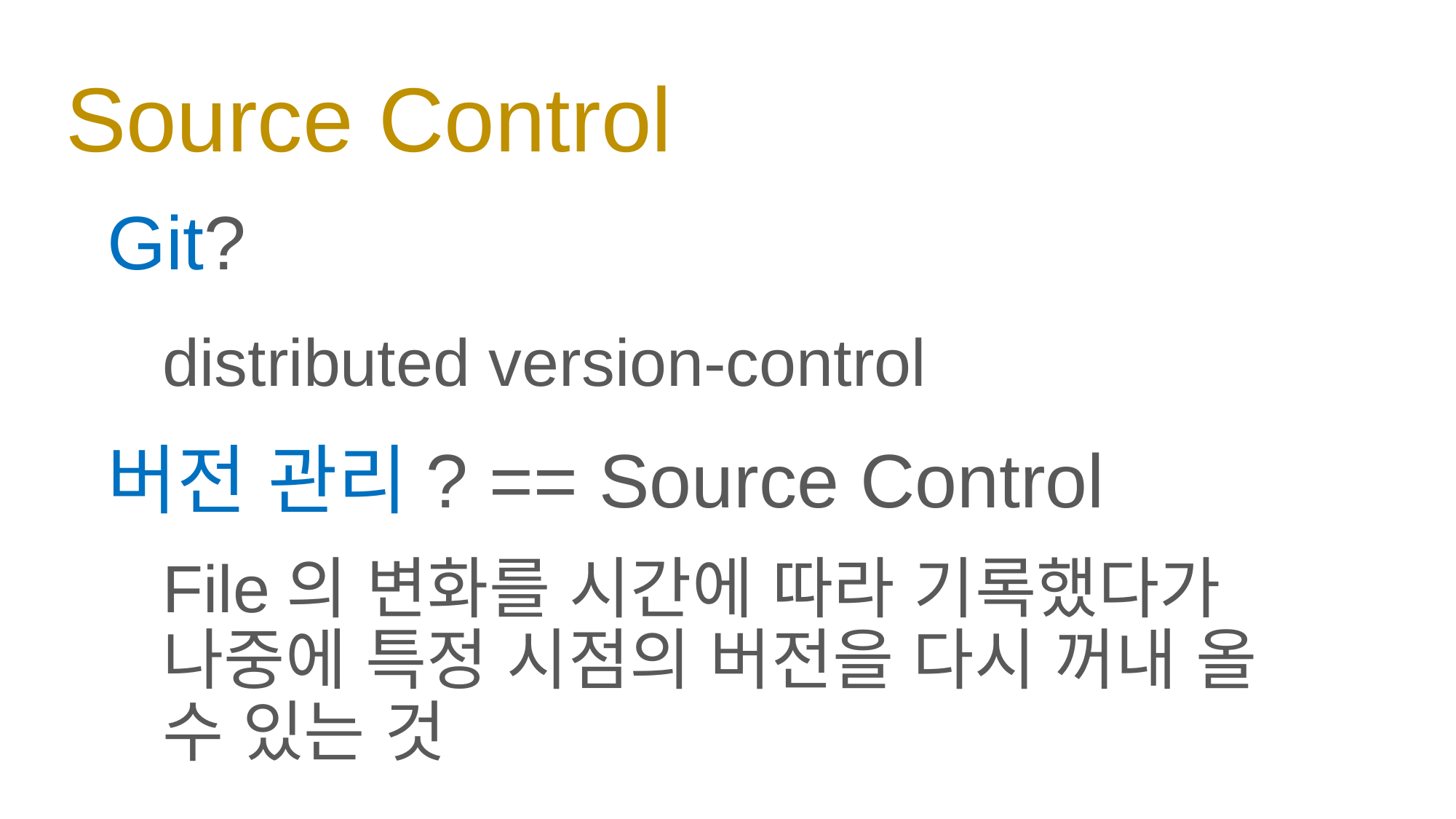

# Source Control
Git?
distributed version-control
버전 관리? == Source Control
File의 변화를 시간에 따라 기록했다가 나중에 특정 시점의 버전을 다시 꺼내 올 수 있는 것